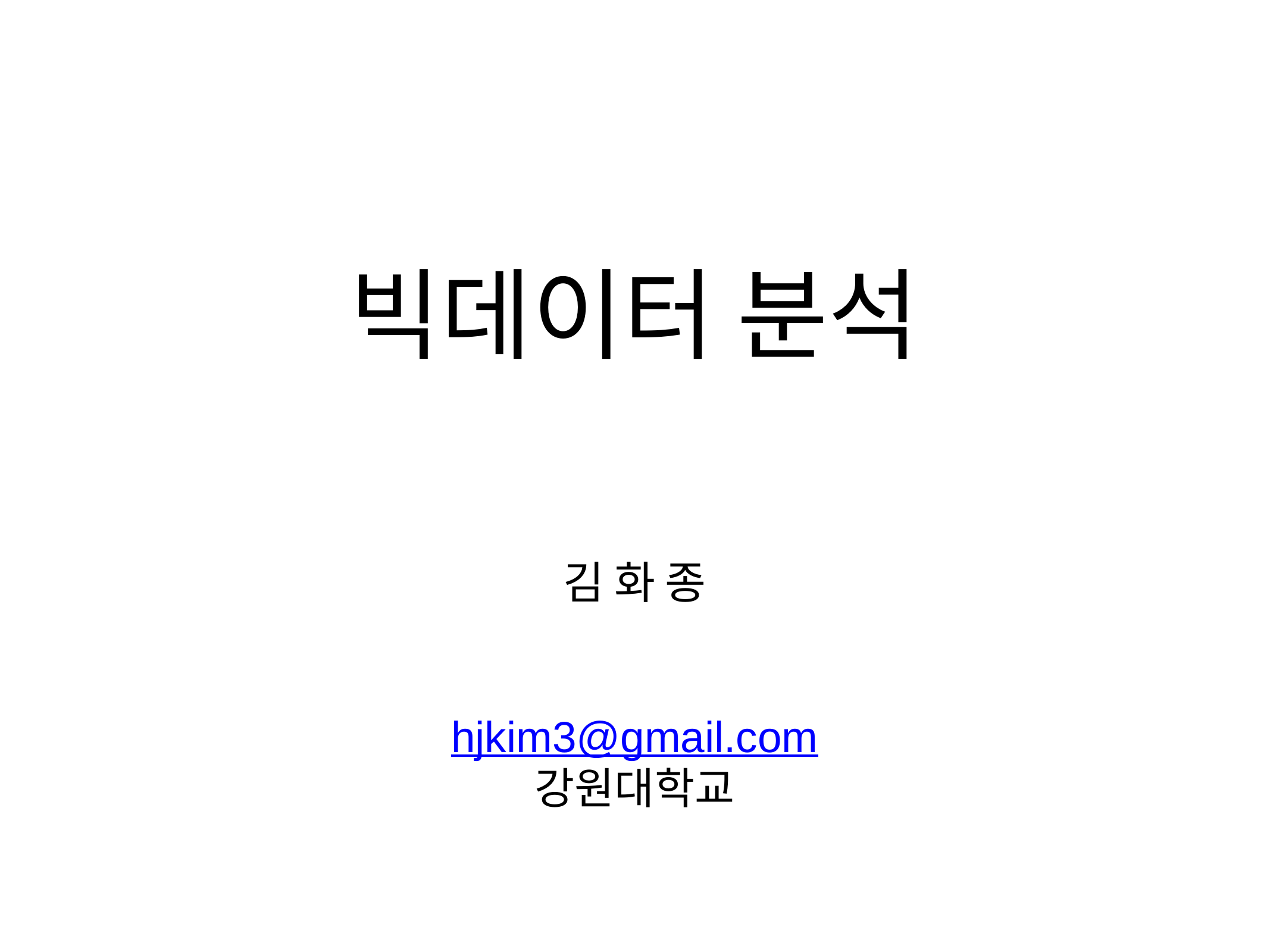

# 빅데이터 분석

김 화 종

hjkim3@gmail.com
강원대학교